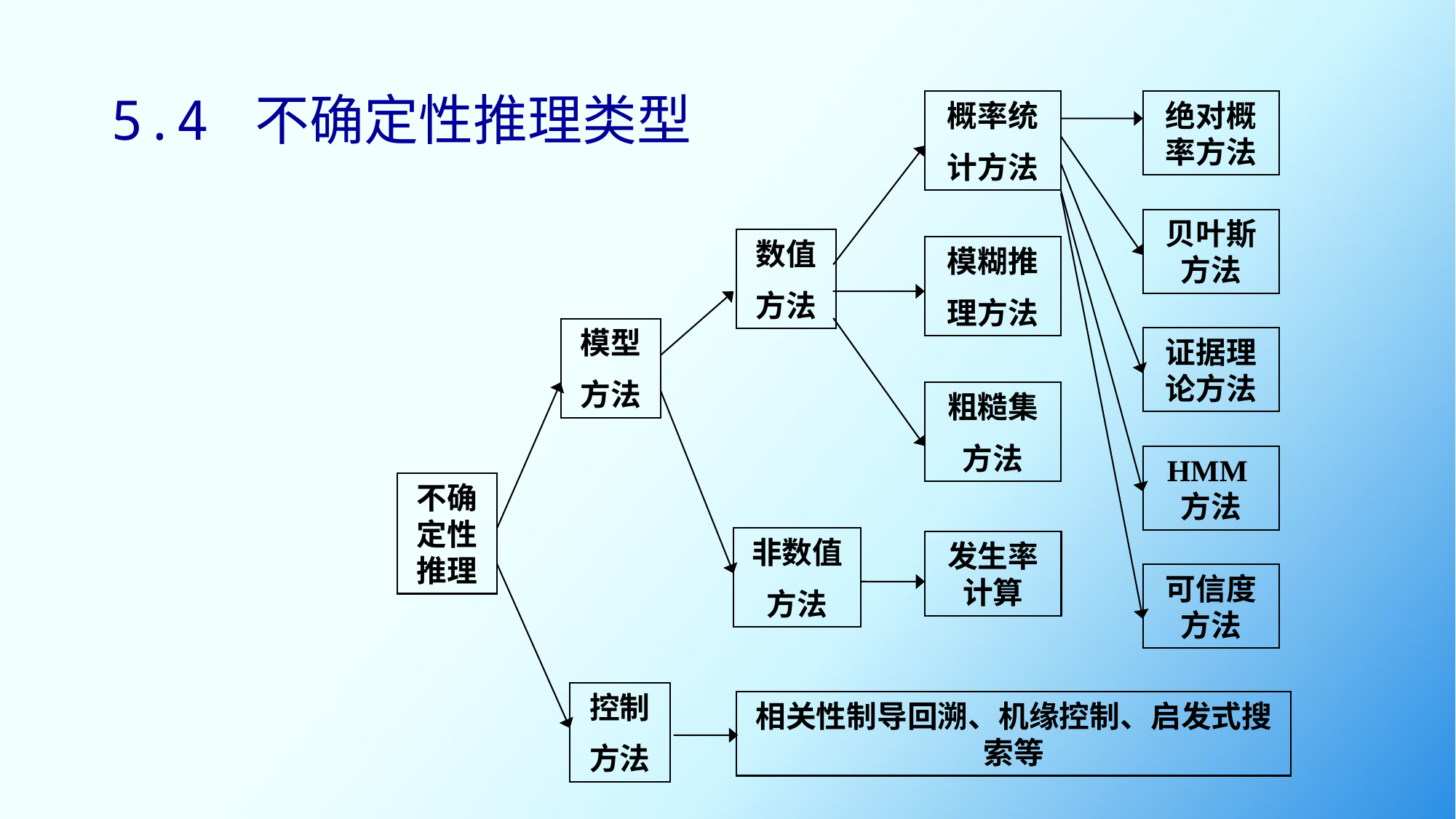

# 5.4 不确定性推理类型
概率统
计方法
绝对概率方法

贝叶斯方法
数值
方法
模糊推
理方法

模型
方法

证据理论方法

粗糙集
方法

HMM方法
不确定性推理
非数值
方法
发生率计算

可信度方法

控制
方法
相关性制导回溯、机缘控制、启发式搜索等